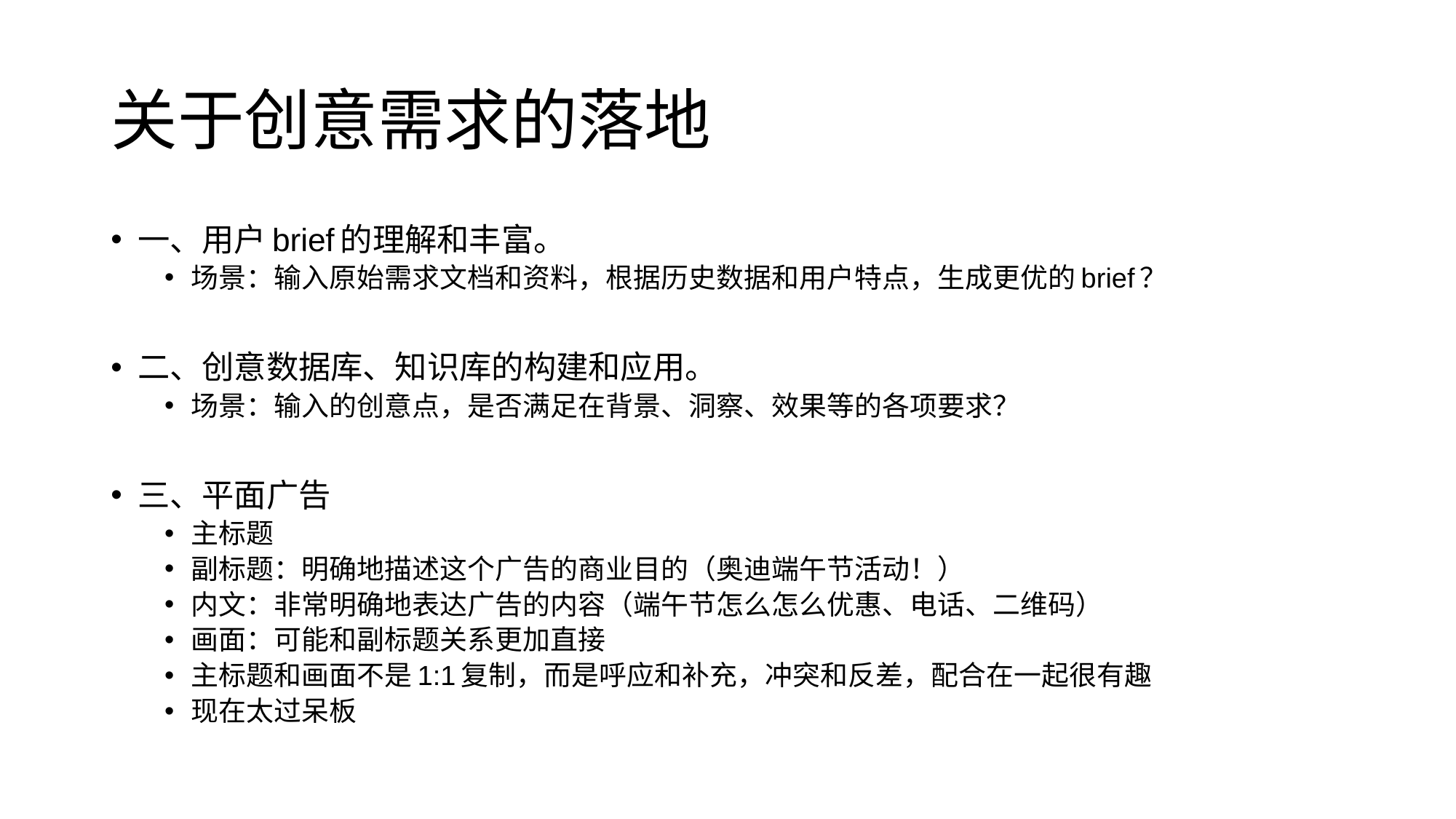

# 关于创意需求的落地
一、用户brief的理解和丰富。
场景：输入原始需求文档和资料，根据历史数据和用户特点，生成更优的brief？

二、创意数据库、知识库的构建和应用。
场景：输入的创意点，是否满足在背景、洞察、效果等的各项要求？

三、平面广告
主标题
副标题：明确地描述这个广告的商业目的（奥迪端午节活动！）
内文：非常明确地表达广告的内容（端午节怎么怎么优惠、电话、二维码）
画面：可能和副标题关系更加直接
主标题和画面不是1:1复制，而是呼应和补充，冲突和反差，配合在一起很有趣
现在太过呆板